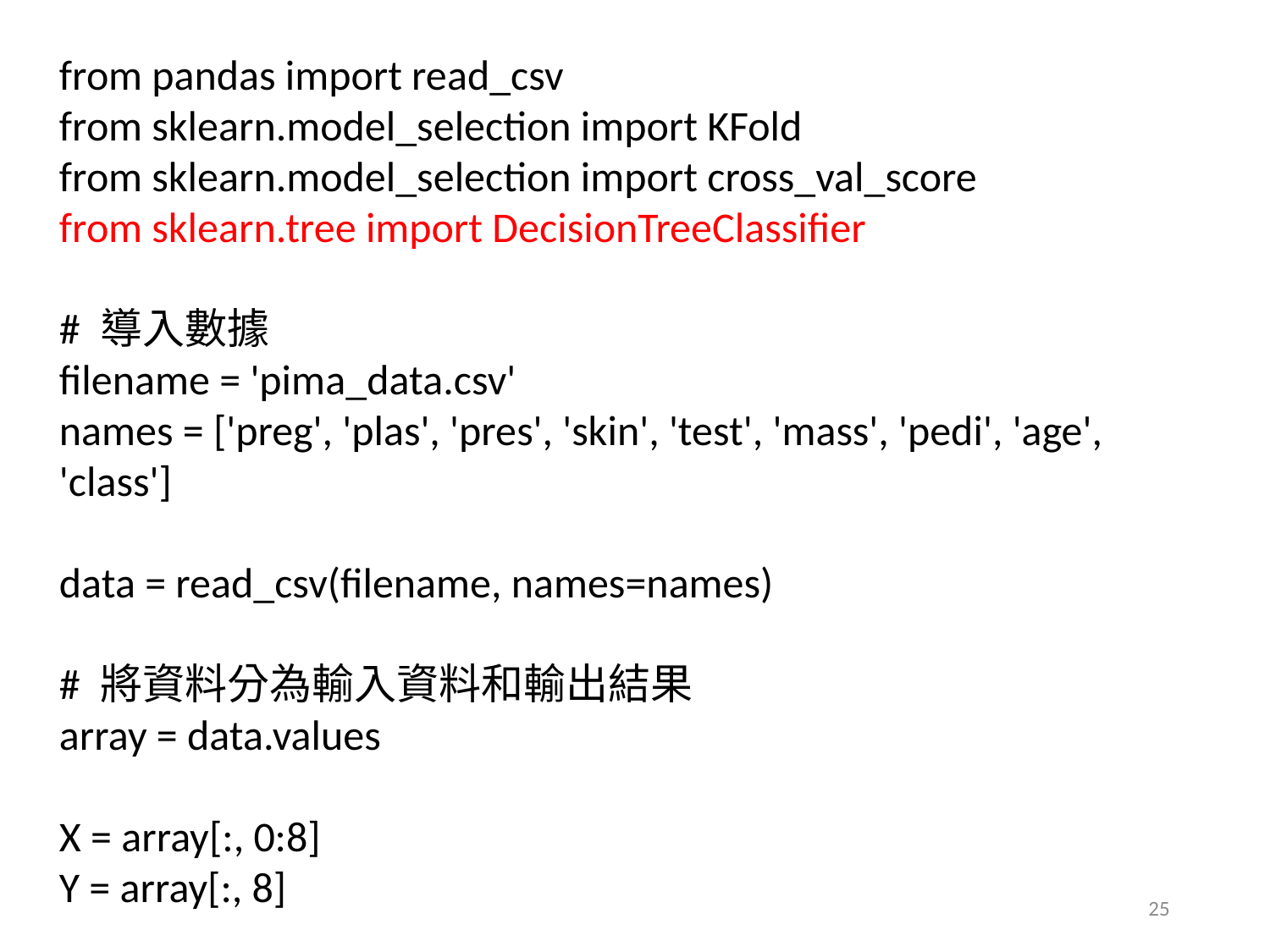

from pandas import read_csv
from sklearn.model_selection import KFold
from sklearn.model_selection import cross_val_score
from sklearn.tree import DecisionTreeClassifier

# 導入數據
filename = 'pima_data.csv'
names = ['preg', 'plas', 'pres', 'skin', 'test', 'mass', 'pedi', 'age', 'class']

data = read_csv(filename, names=names)

# 將資料分為輸入資料和輸出結果
array = data.values

X = array[:, 0:8]
Y = array[:, 8]
25